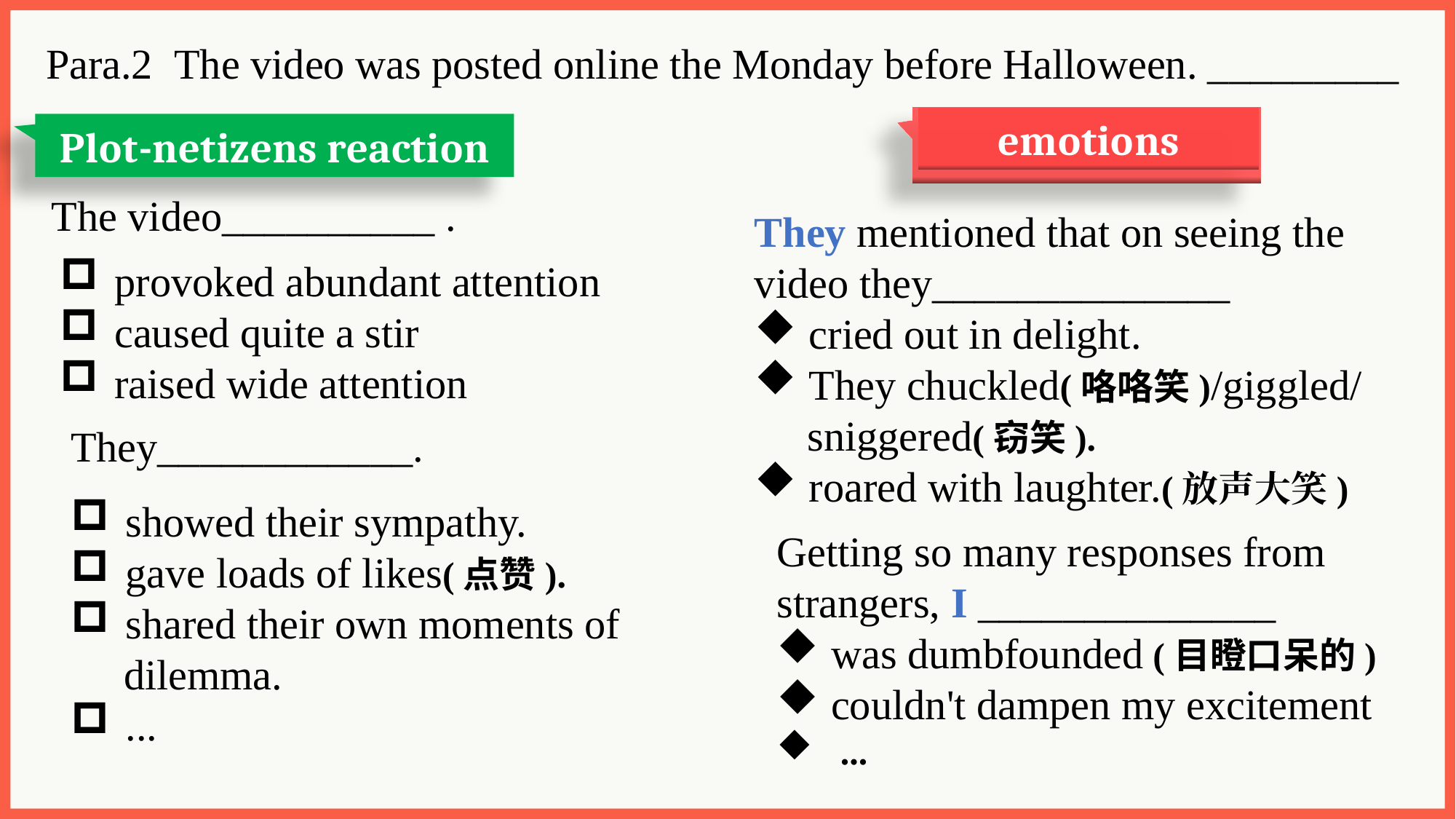

Para.2  The video was posted online the Monday before Halloween. _________

emotions

Plot-netizens reaction
The video__________ .
They mentioned that on seeing the video they______________
cried out in delight.
They chuckled(咯咯笑)/giggled/
     sniggered(窃笑).
roared with laughter.(放声大笑)

provoked abundant attention
caused quite a stir
raised wide attention

They____________.
showed their sympathy.
gave loads of likes(点赞).
shared their own moments of
     dilemma.
...
Getting so many responses from strangers, I ______________
was dumbfounded (目瞪口呆的)
couldn't dampen my excitement
 ...